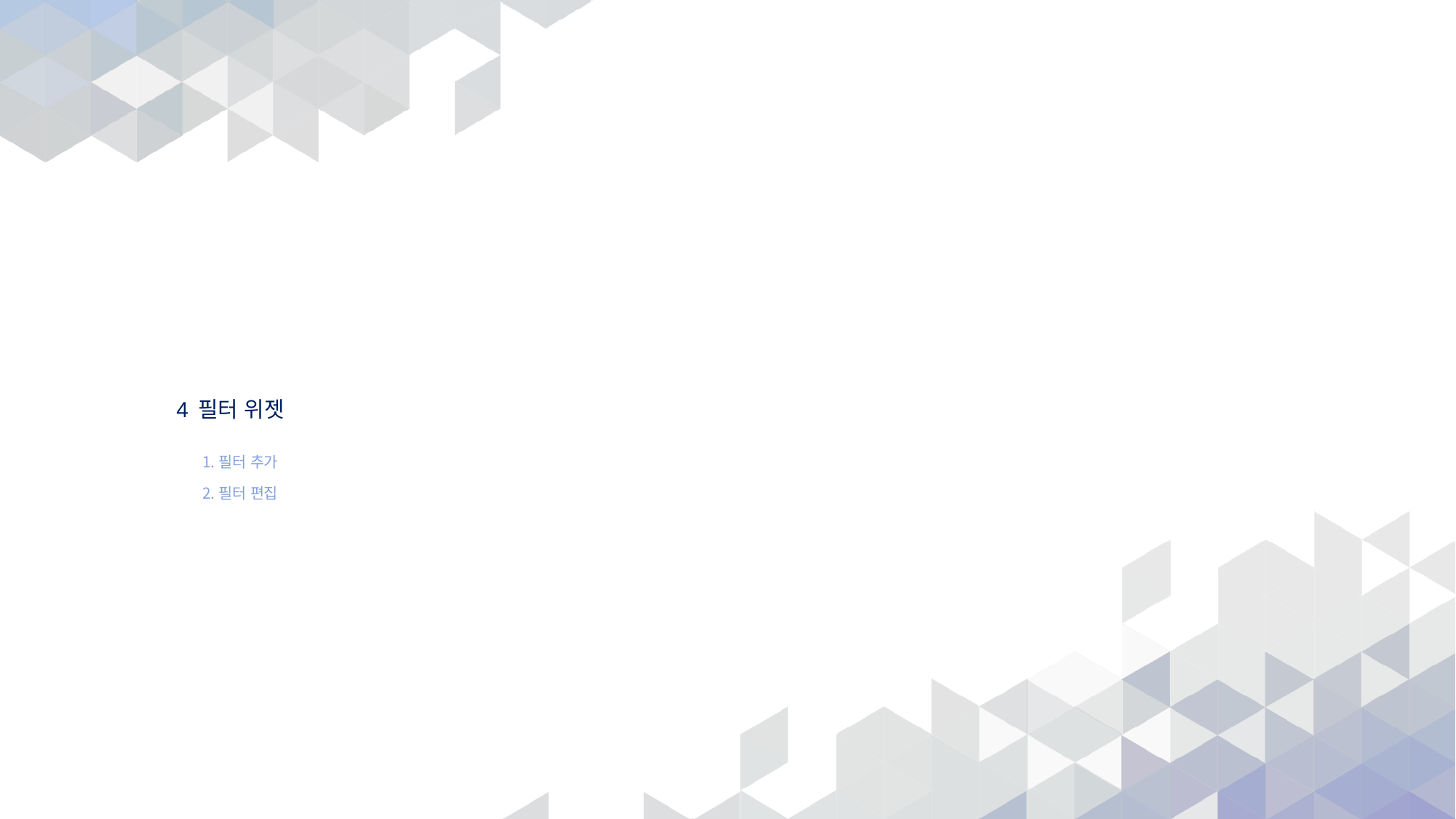

# 4 필터 위젯
필터 추가
필터 편집